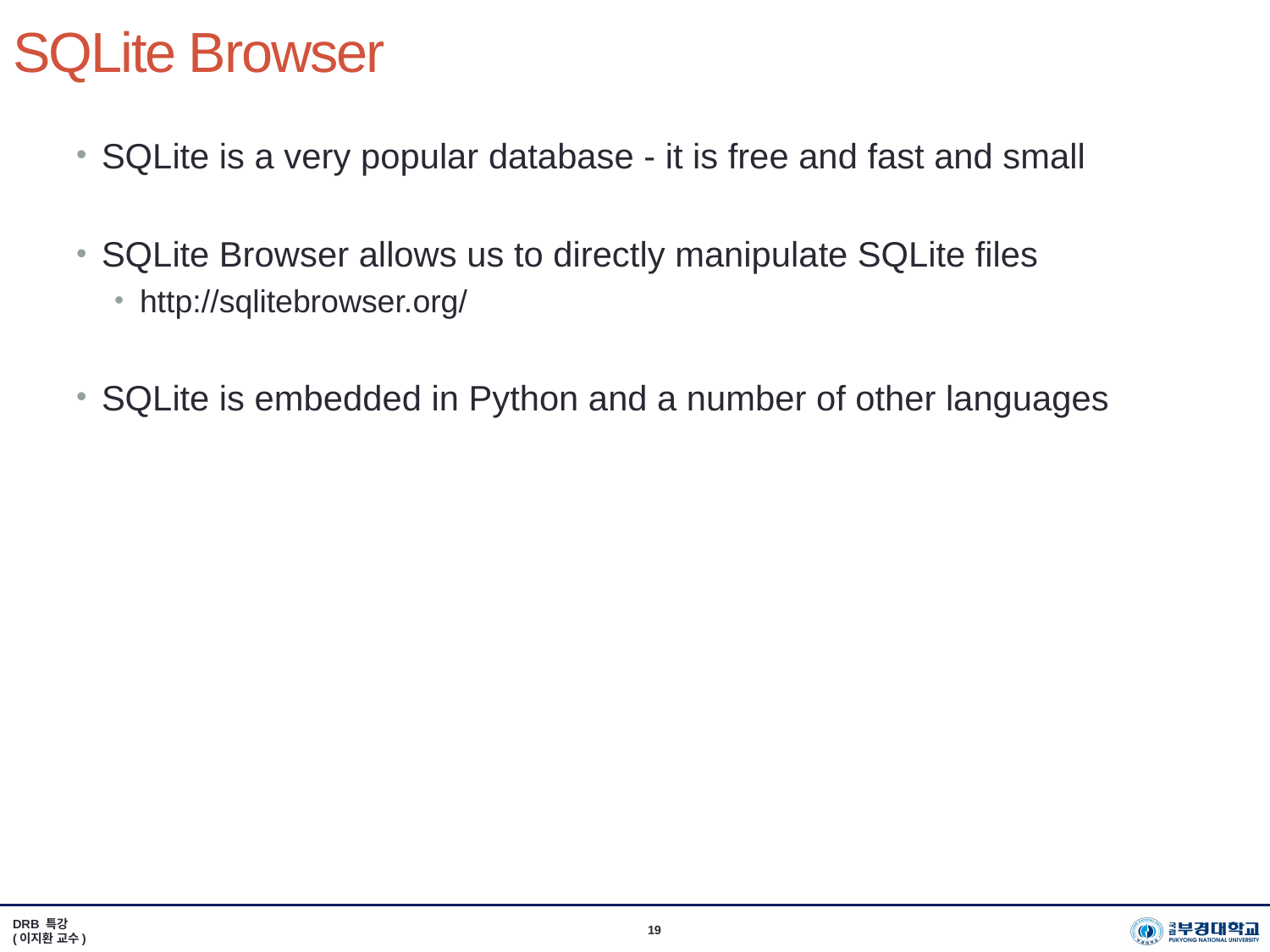

# SQLite Browser
SQLite is a very popular database - it is free and fast and small

SQLite Browser allows us to directly manipulate SQLite files
http://sqlitebrowser.org/

SQLite is embedded in Python and a number of other languages

DRB 특강
(이지환 교수)